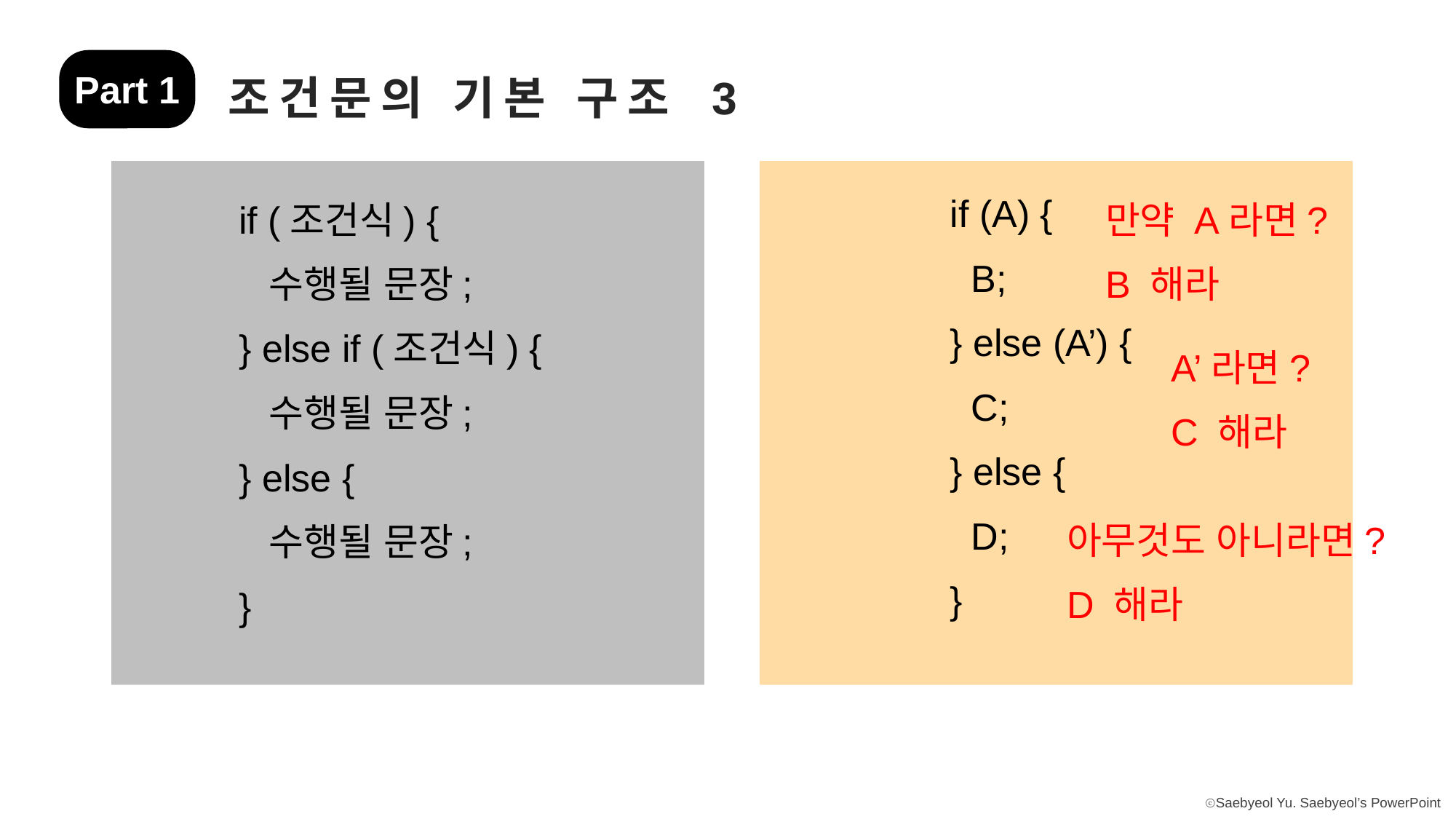

Part 1
조건문의 기본 구조 3

if (A) {
  B;
} else (A’) {
  C;
} else {
  D;
}
if (조건식) {
  수행될 문장;
} else if (조건식) {
  수행될 문장;
} else {
  수행될 문장;
}
만약 A라면?
B 해라
A’라면?
C 해라
아무것도 아니라면?
D 해라